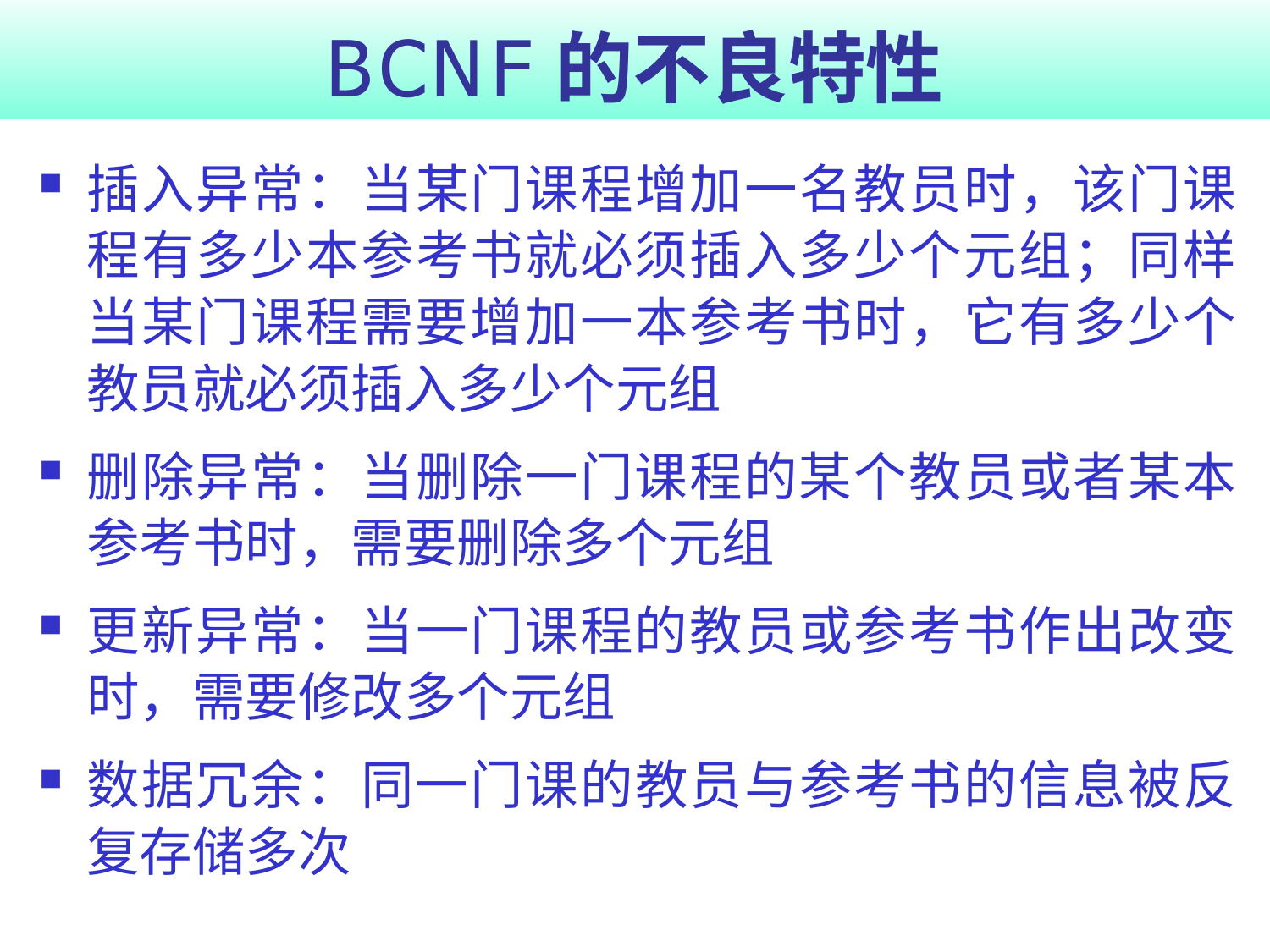

# BCNF的不良特性
插入异常：当某门课程增加一名教员时，该门课程有多少本参考书就必须插入多少个元组；同样当某门课程需要增加一本参考书时，它有多少个教员就必须插入多少个元组
删除异常：当删除一门课程的某个教员或者某本参考书时，需要删除多个元组
更新异常：当一门课程的教员或参考书作出改变时，需要修改多个元组
数据冗余：同一门课的教员与参考书的信息被反复存储多次